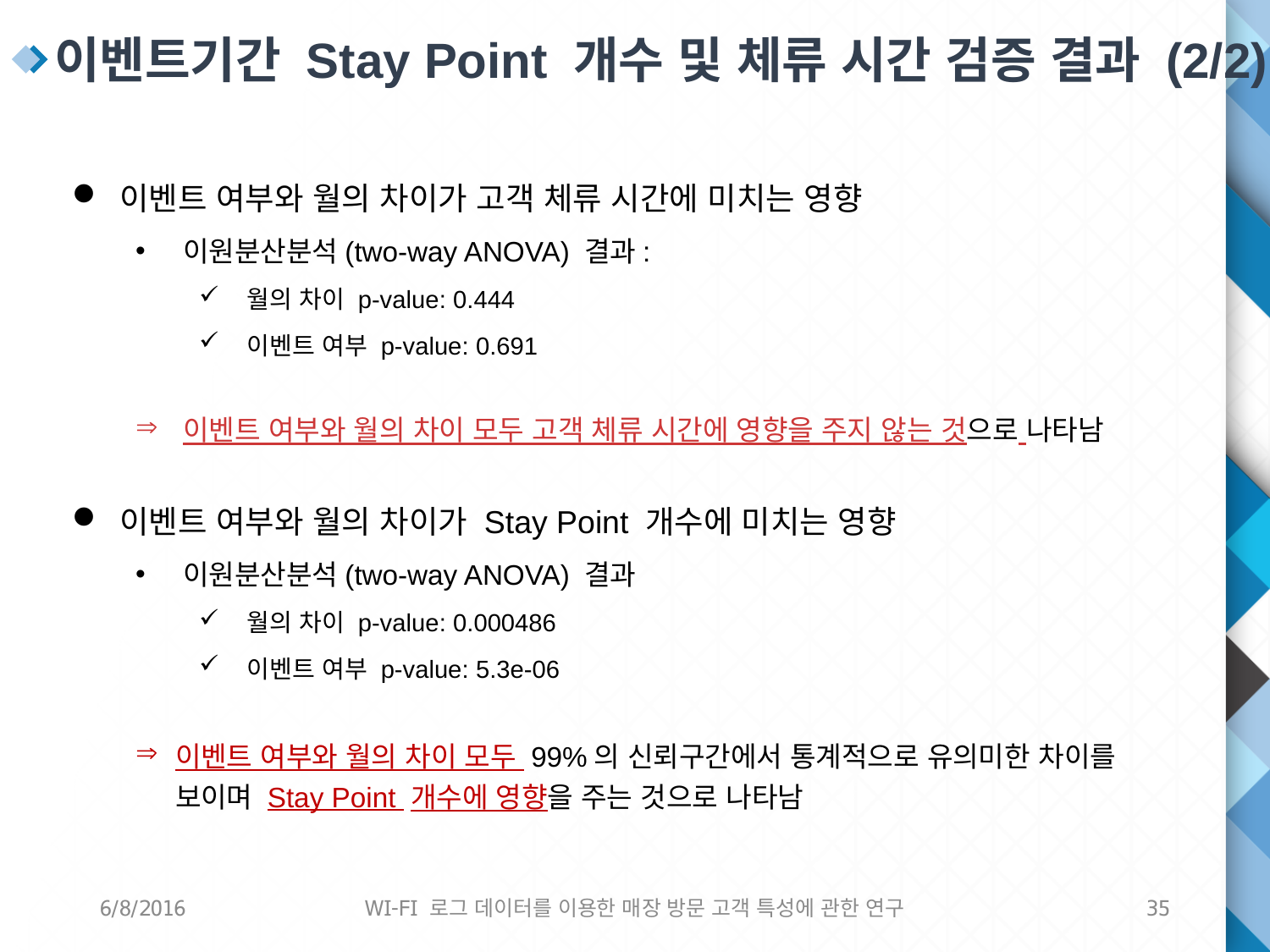

이벤트기간 Stay Point 개수 및 체류 시간 검증 결과 (2/2)

이벤트 여부와 월의 차이가 고객 체류 시간에 미치는 영향
이원분산분석(two-way ANOVA) 결과:
월의 차이 p-value: 0.444
이벤트 여부 p-value: 0.691
이벤트 여부와 월의 차이 모두 고객 체류 시간에 영향을 주지 않는 것으로 나타남

이벤트 여부와 월의 차이가 Stay Point 개수에 미치는 영향
이원분산분석(two-way ANOVA) 결과
월의 차이 p-value: 0.000486
이벤트 여부 p-value: 5.3e-06

이벤트 여부와 월의 차이 모두 99%의 신뢰구간에서 통계적으로 유의미한 차이를
보이며 Stay Point 개수에 영향을 주는 것으로 나타남
6/8/2016
WI-FI 로그 데이터를 이용한 매장 방문 고객 특성에 관한 연구
35